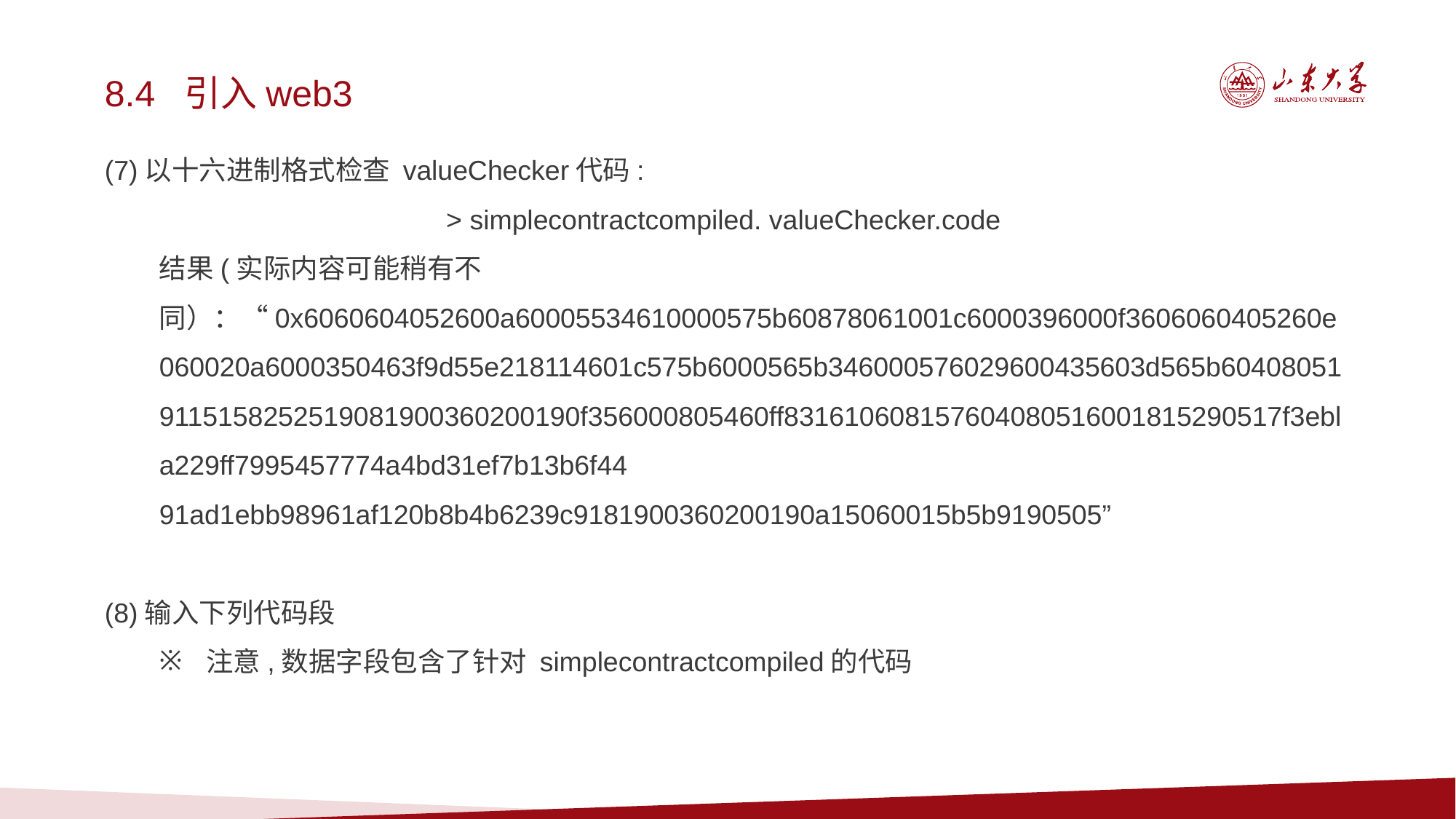

8.4  引入web3
(7)以十六进制格式检查 valueChecker代码:
> simplecontractcompiled. valueChecker.code
结果(实际内容可能稍有不同）：“0x6060604052600a60005534610000575b60878061001c6000396000f3606060405260e060020a6000350463f9d55e218114601c575b6000565b346000576029600435603d565b604080519115158252519081900360200190f356000805460ff831610608157604080516001815290517f3ebla229ff7995457774a4bd31ef7b13b6f44 91ad1ebb98961af120b8b4b6239c9181900360200190a15060015b5b9190505”

(8)输入下列代码段
 注意,数据字段包含了针对 simplecontractcompiled的代码